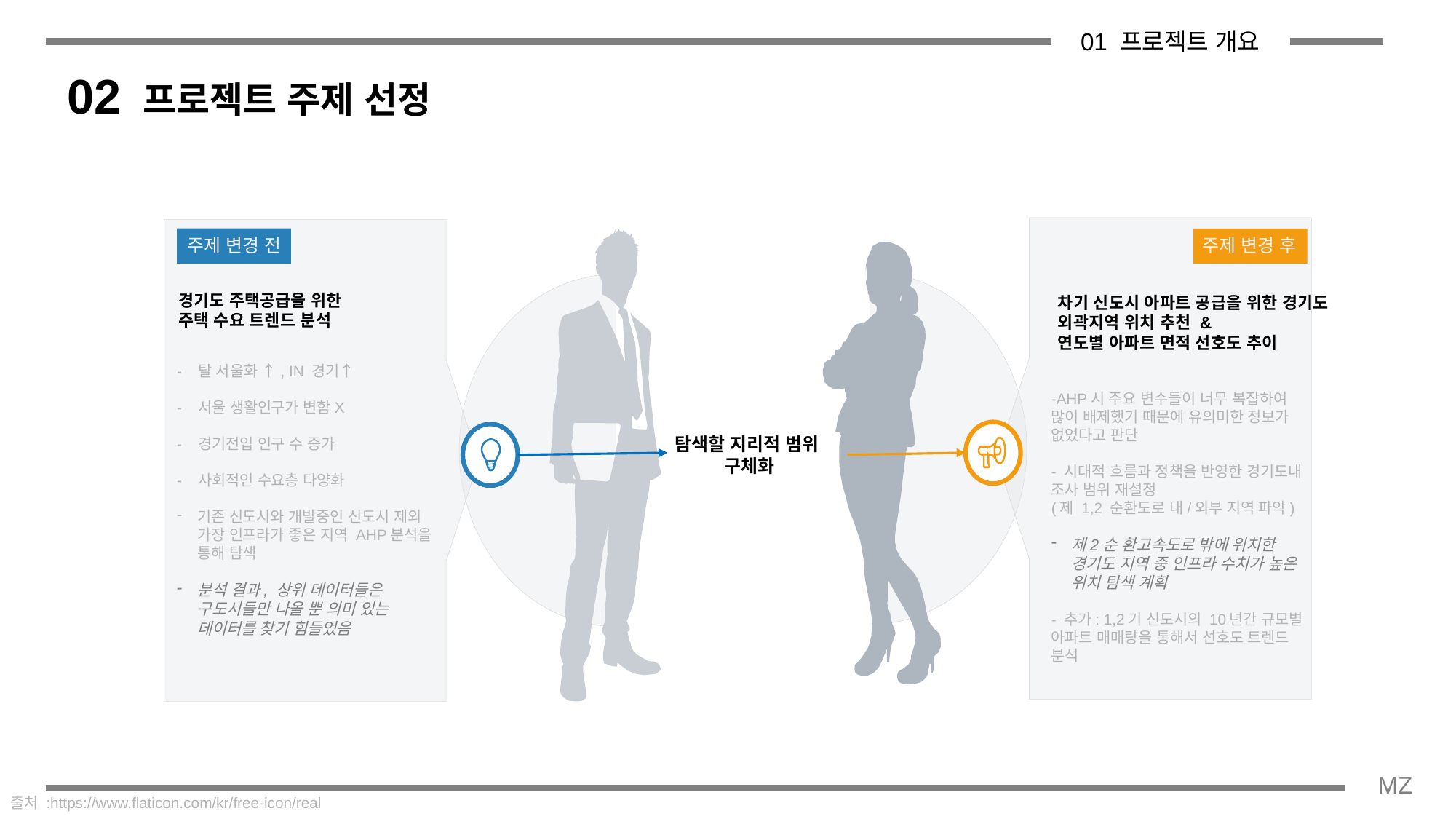

01 프로젝트 개요
02
프로젝트 주제 선정

주제 변경 후

-AHP시 주요 변수들이 너무 복잡하여 많이 배제했기 때문에 유의미한 정보가 없었다고 판단

- 시대적 흐름과 정책을 반영한 경기도내 조사 범위 재설정
(제 1,2 순환도로 내/외부 지역 파악)

제2순 환고속도로 밖에 위치한 경기도 지역 중 인프라 수치가 높은 위치 탐색 계획

- 추가: 1,2기 신도시의 10년간 규모별 아파트 매매량을 통해서 선호도 트렌드 분석

차기 신도시 아파트 공급을 위한 경기도 외곽지역 위치 추천 &
연도별 아파트 면적 선호도 추이

주제 변경 전

-   탈 서울화 ↑, IN 경기↑

-   서울 생활인구가 변함X

-   경기전입 인구 수 증가

-   사회적인 수요층 다양화

기존 신도시와 개발중인 신도시 제외 가장 인프라가 좋은 지역 AHP분석을 통해 탐색

분석 결과, 상위 데이터들은 구도시들만 나올 뿐 의미 있는 데이터를 찾기 힘들었음

경기도 주택공급을 위한
주택 수요 트렌드 분석
탐색할 지리적 범위
구체화
MZ
출처 :https://www.flaticon.com/kr/free-icon/real